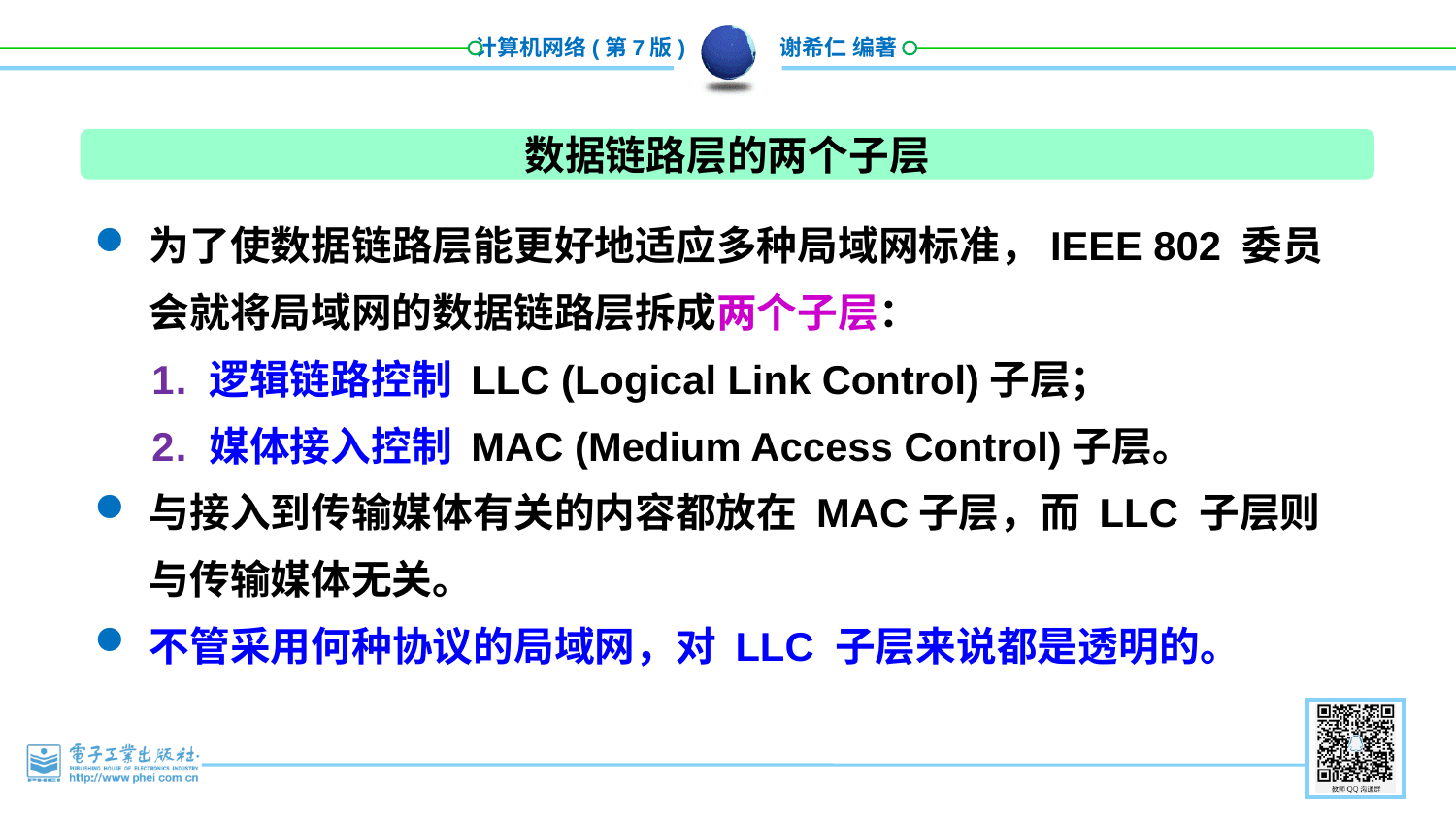

数据链路层的两个子层

为了使数据链路层能更好地适应多种局域网标准，IEEE 802 委员会就将局域网的数据链路层拆成两个子层：
逻辑链路控制 LLC (Logical Link Control)子层；
媒体接入控制 MAC (Medium Access Control)子层。
与接入到传输媒体有关的内容都放在 MAC子层，而 LLC 子层则与传输媒体无关。
不管采用何种协议的局域网，对 LLC 子层来说都是透明的。